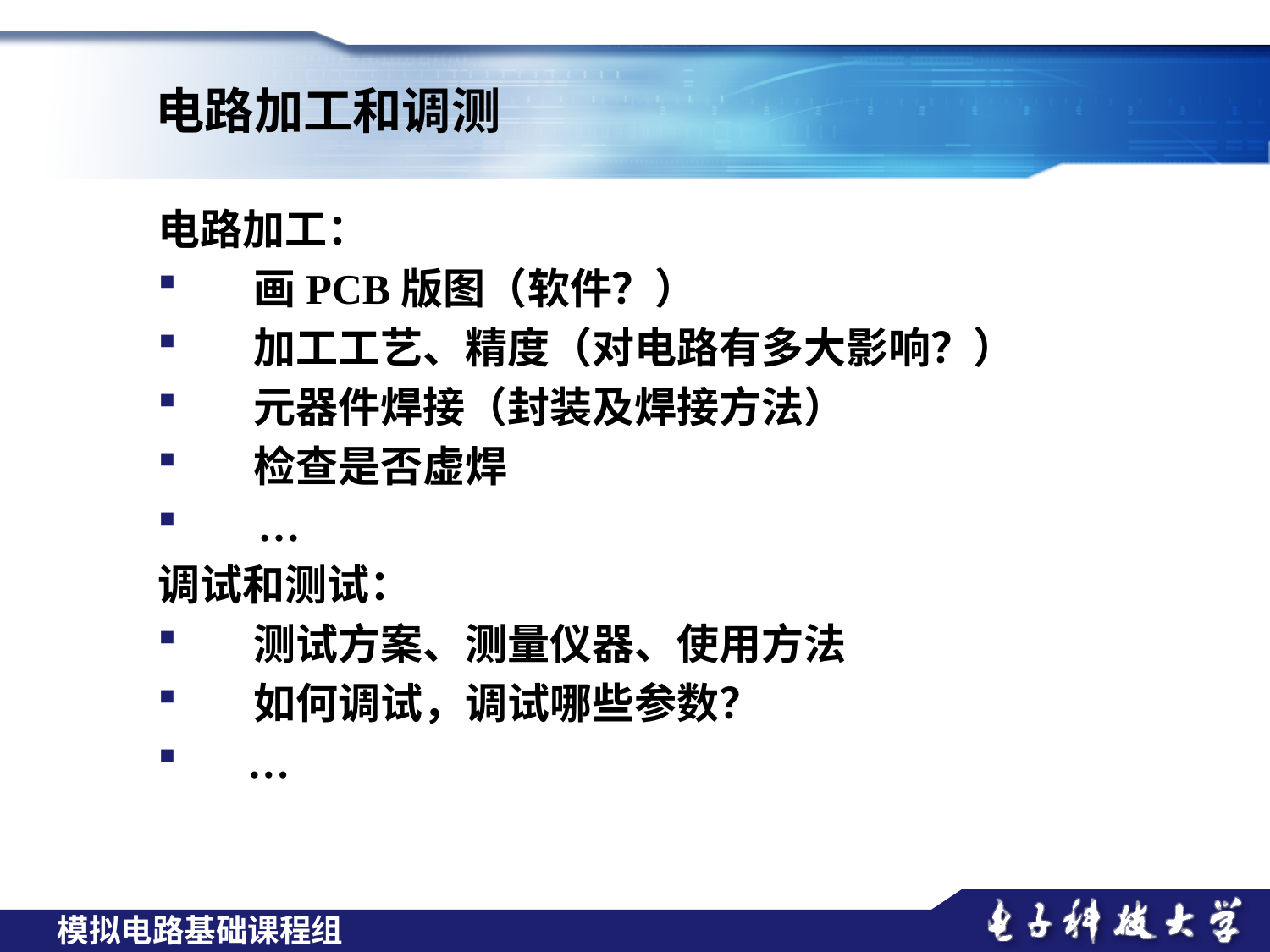

电路加工和调测
电路加工：
    画PCB版图（软件？）
    加工工艺、精度（对电路有多大影响？）
    元器件焊接（封装及焊接方法）
    检查是否虚焊
     …
调试和测试：
    测试方案、测量仪器、使用方法
    如何调试，调试哪些参数？
    …